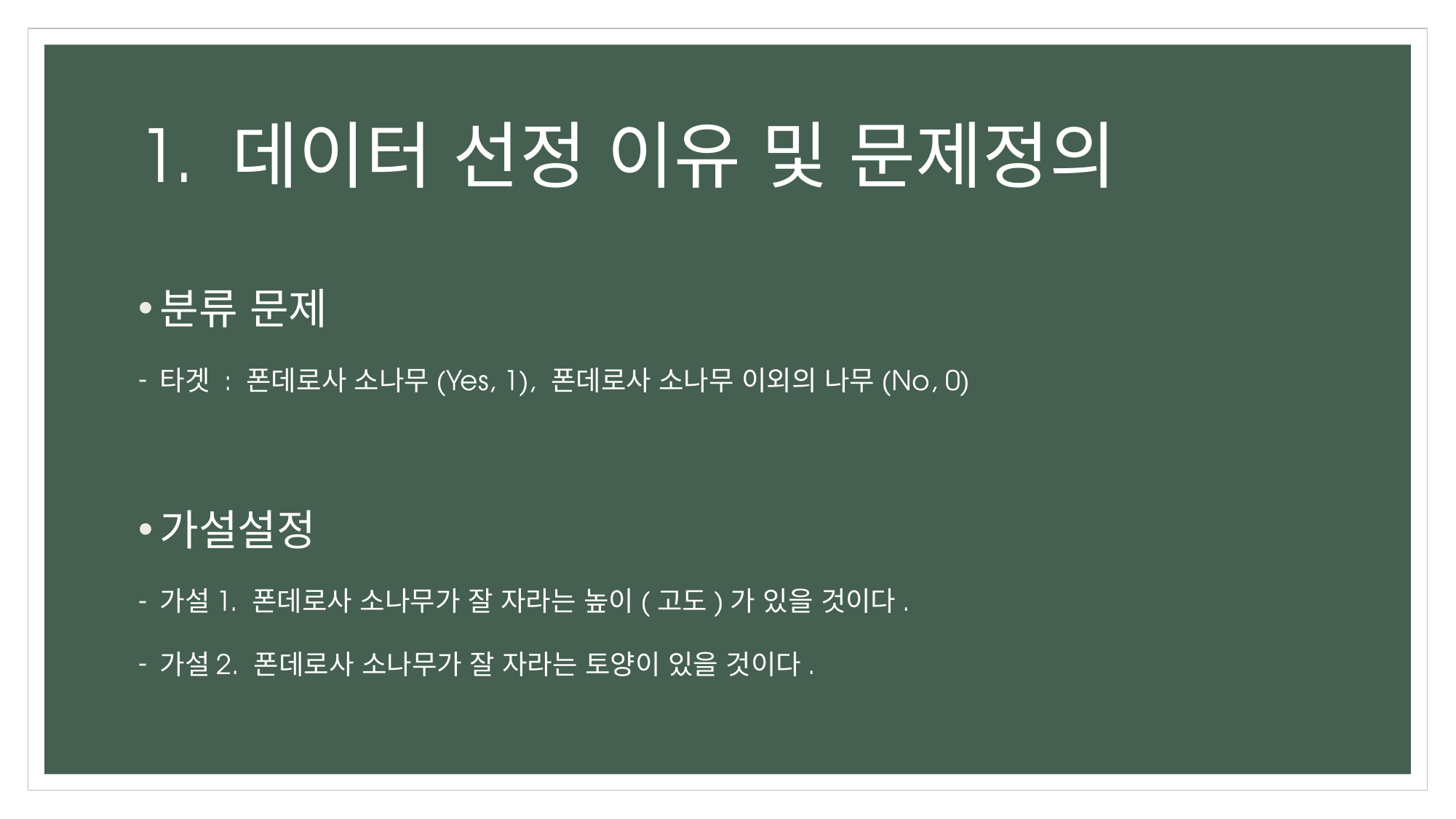

# 1. 데이터 선정 이유 및 문제정의
분류 문제
타겟 : 폰데로사 소나무(Yes, 1), 폰데로사 소나무 이외의 나무(No, 0)

가설설정
가설1. 폰데로사 소나무가 잘 자라는 높이(고도)가 있을 것이다.
가설2. 폰데로사 소나무가 잘 자라는 토양이 있을 것이다.